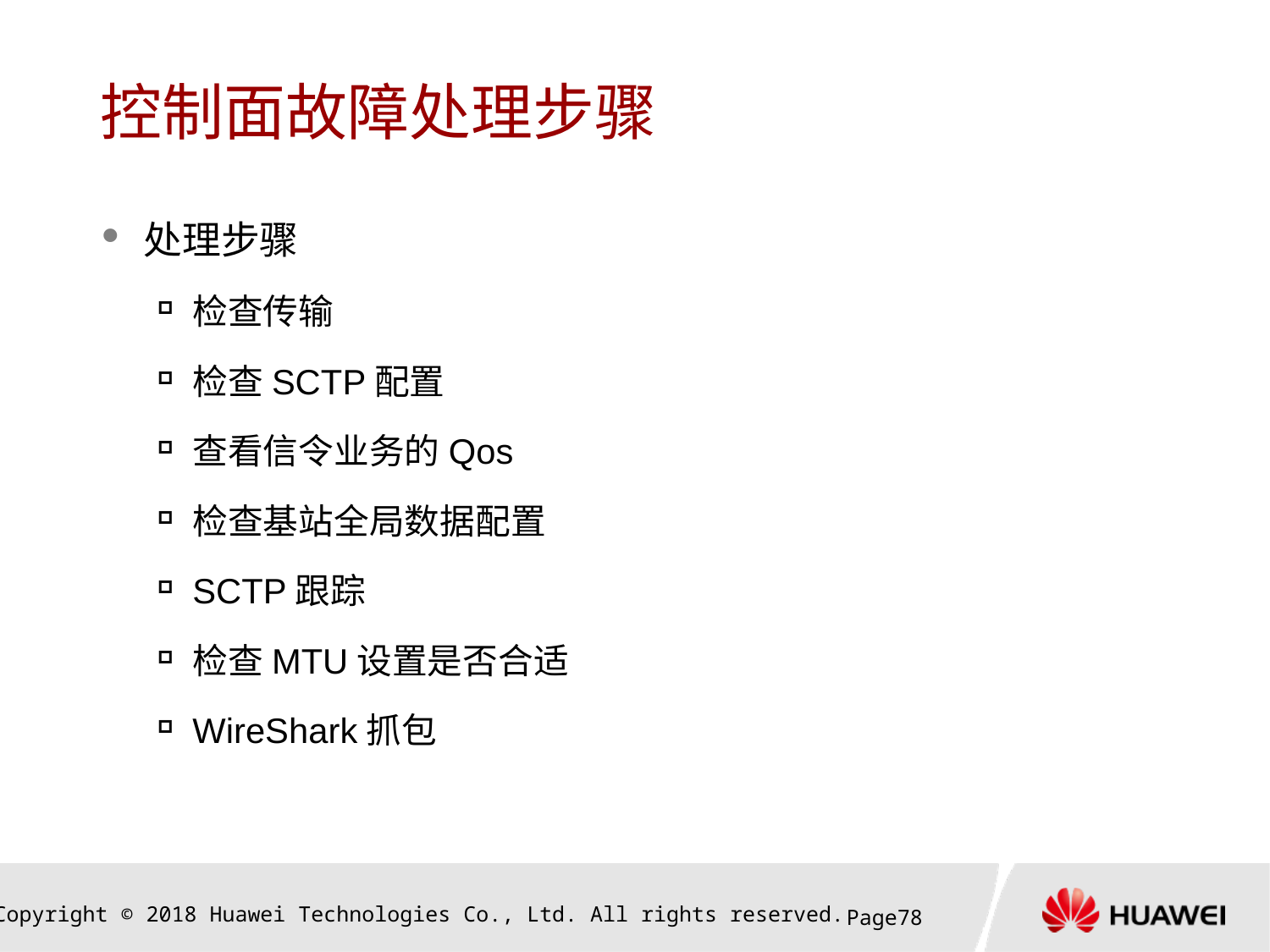

# 控制面故障处理步骤
处理步骤
检查传输
检查SCTP配置
查看信令业务的Qos
检查基站全局数据配置
SCTP跟踪
检查MTU设置是否合适
WireShark抓包
Page78